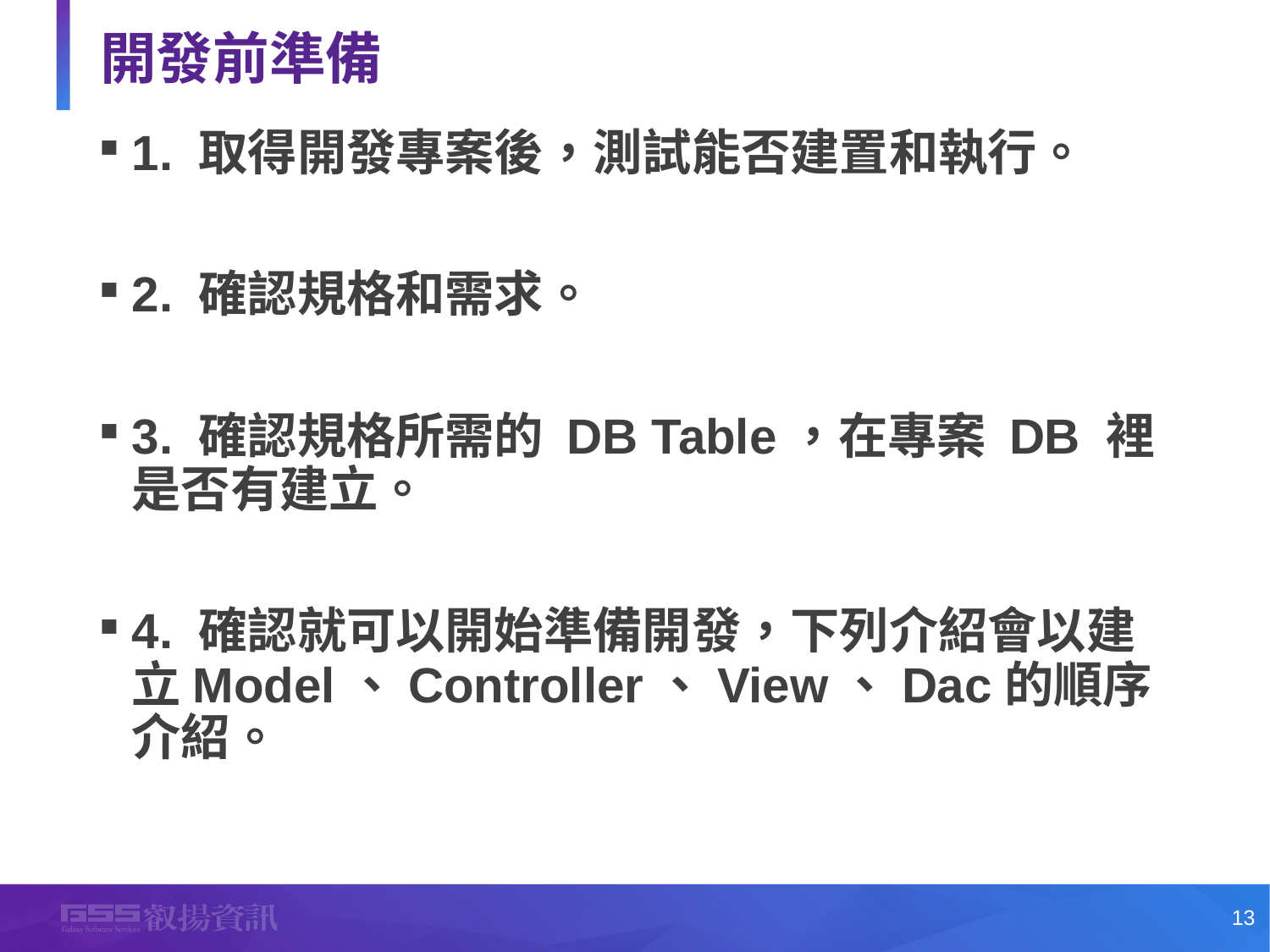

# 開發前準備
1. 取得開發專案後，測試能否建置和執行。

2. 確認規格和需求。

3. 確認規格所需的 DB Table，在專案 DB 裡是否有建立。

4. 確認就可以開始準備開發，下列介紹會以建立Model、Controller、View、Dac的順序介紹。
13